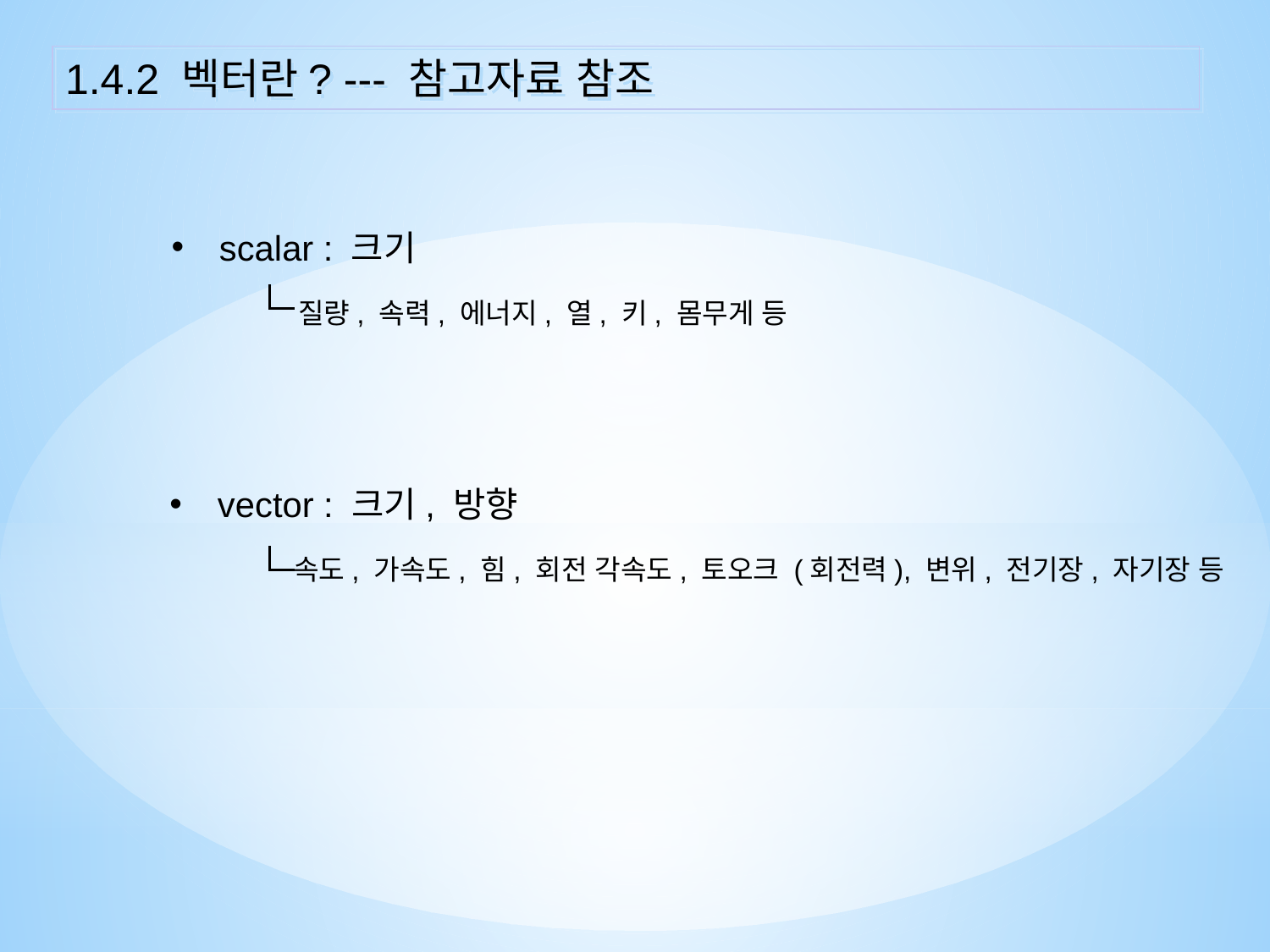

1.4.2 벡터란? --- 참고자료 참조
scalar : 크기
질량, 속력, 에너지, 열, 키, 몸무게 등
vector : 크기, 방향
속도, 가속도, 힘, 회전 각속도, 토오크 (회전력), 변위, 전기장, 자기장 등